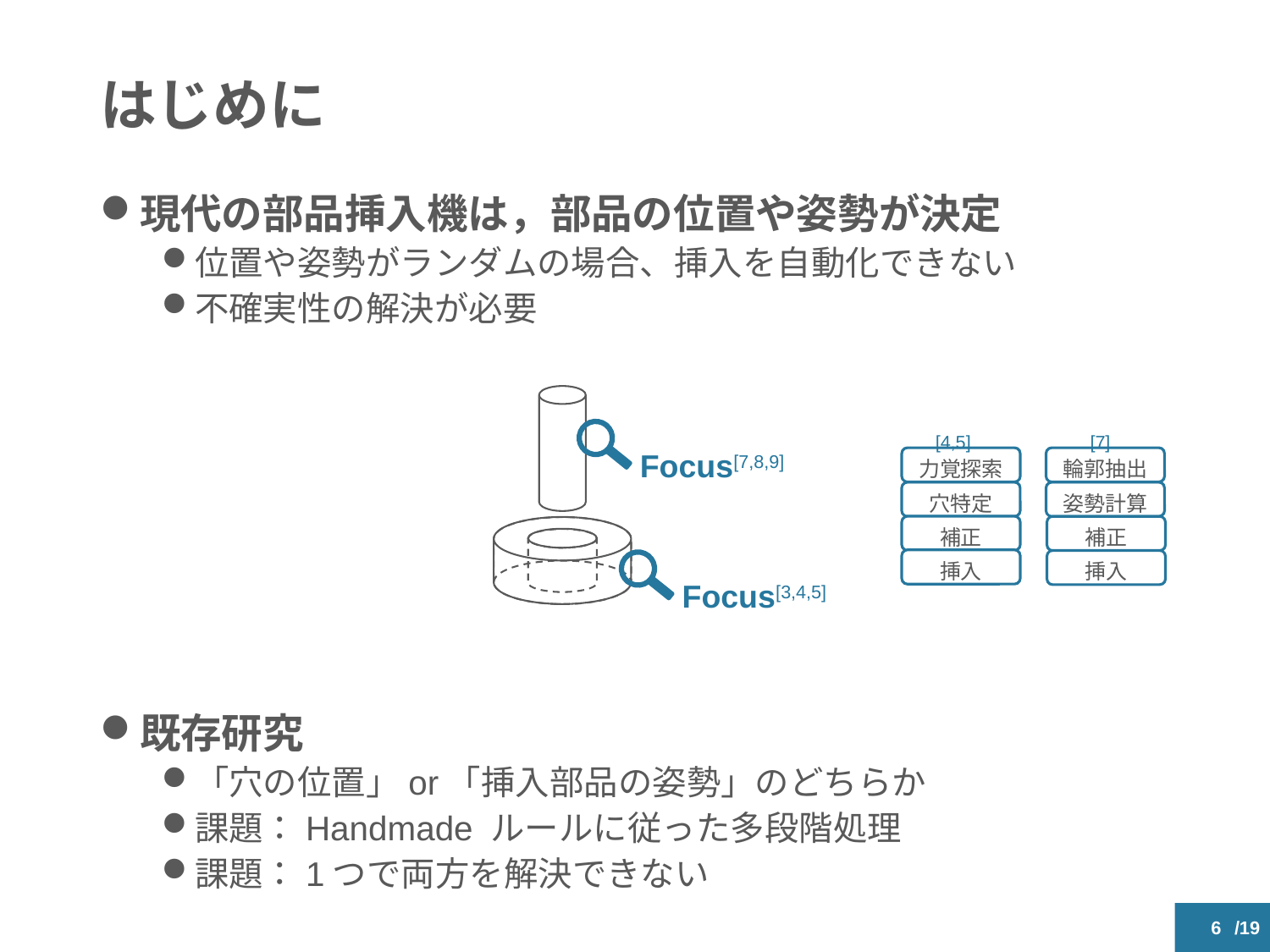

# はじめに
現代の部品挿入機は，部品の位置や姿勢が決定
位置や姿勢がランダムの場合、挿入を自動化できない
不確実性の解決が必要

既存研究
「穴の位置」or「挿入部品の姿勢」のどちらか
課題：Handmade ルールに従った多段階処理
課題：1つで両方を解決できない

[7]
[4,5]
力覚探索
輪郭抽出
穴特定
姿勢計算
補正
補正
挿入
挿入

Focus[7,8,9]

Focus[3,4,5]

6